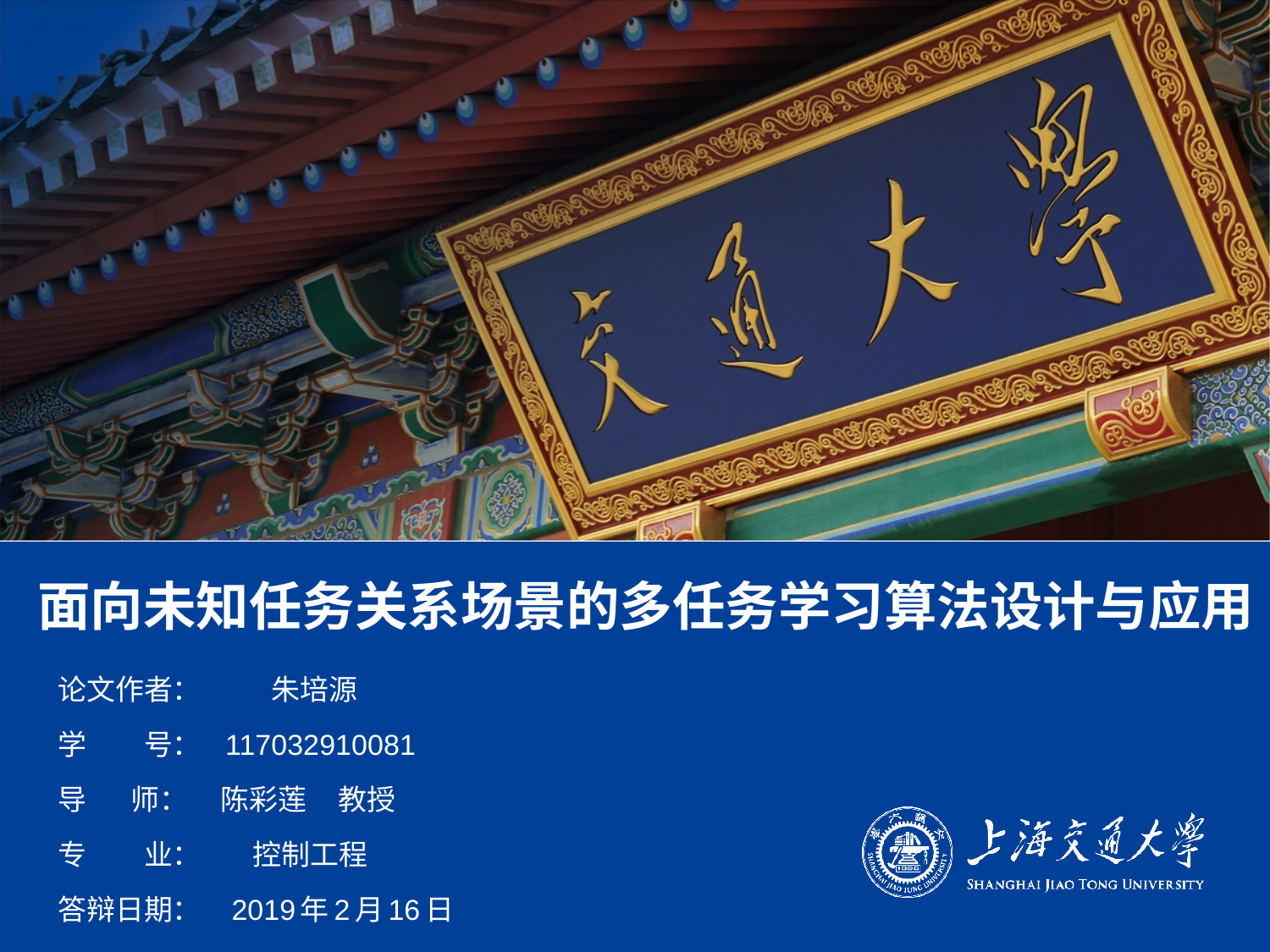

# 面向未知任务关系场景的多任务学习算法设计与应用
论文作者：           朱培源
学　　号：   117032910081
导       师：     陈彩莲     教授
专　　业：        控制工程
答辩日期：    2019年2月16日